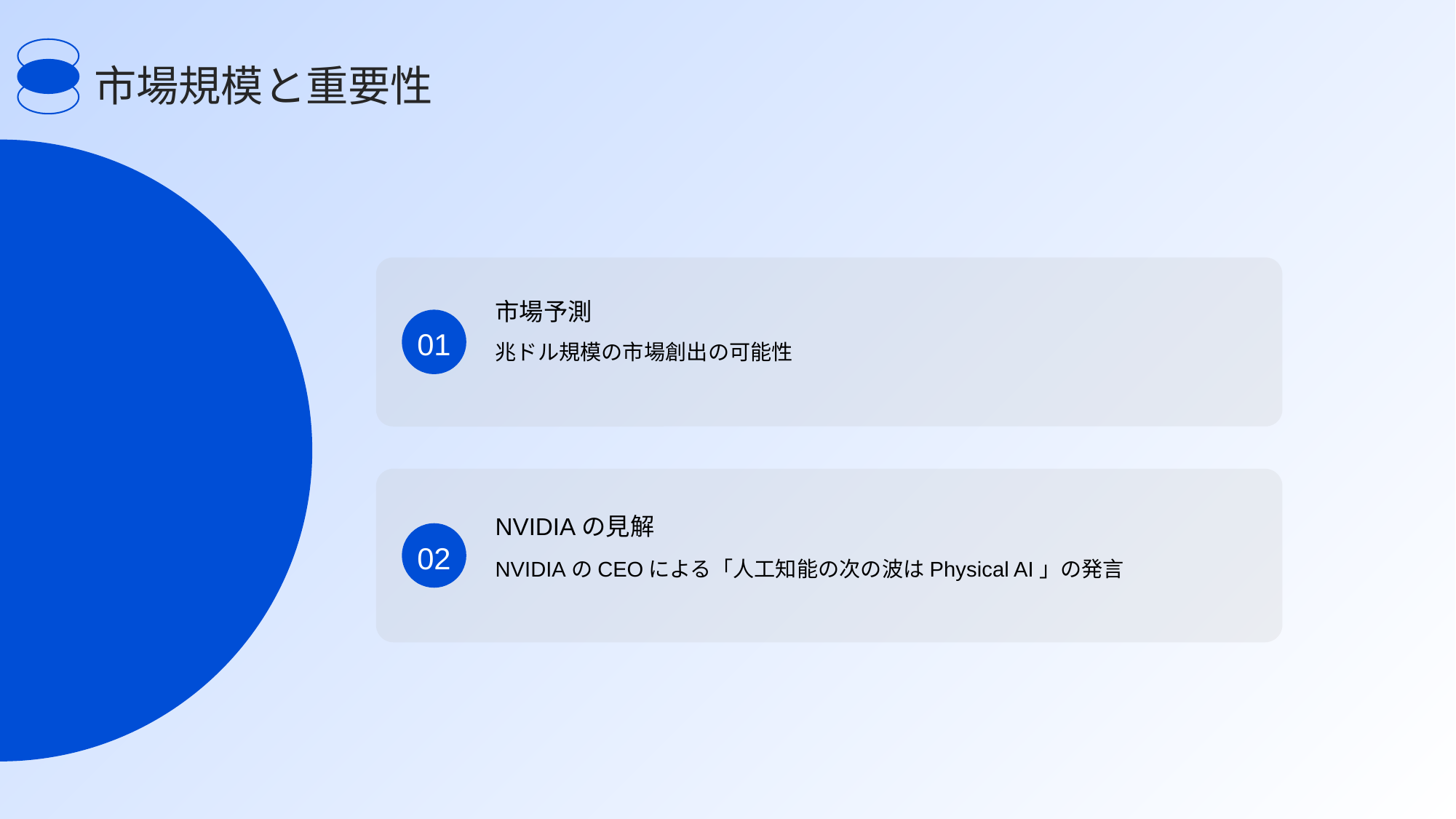

市場規模と重要性

市場予測
01
兆ドル規模の市場創出の可能性

NVIDIAの見解
02
NVIDIAのCEOによる「人工知能の次の波はPhysical AI」の発言